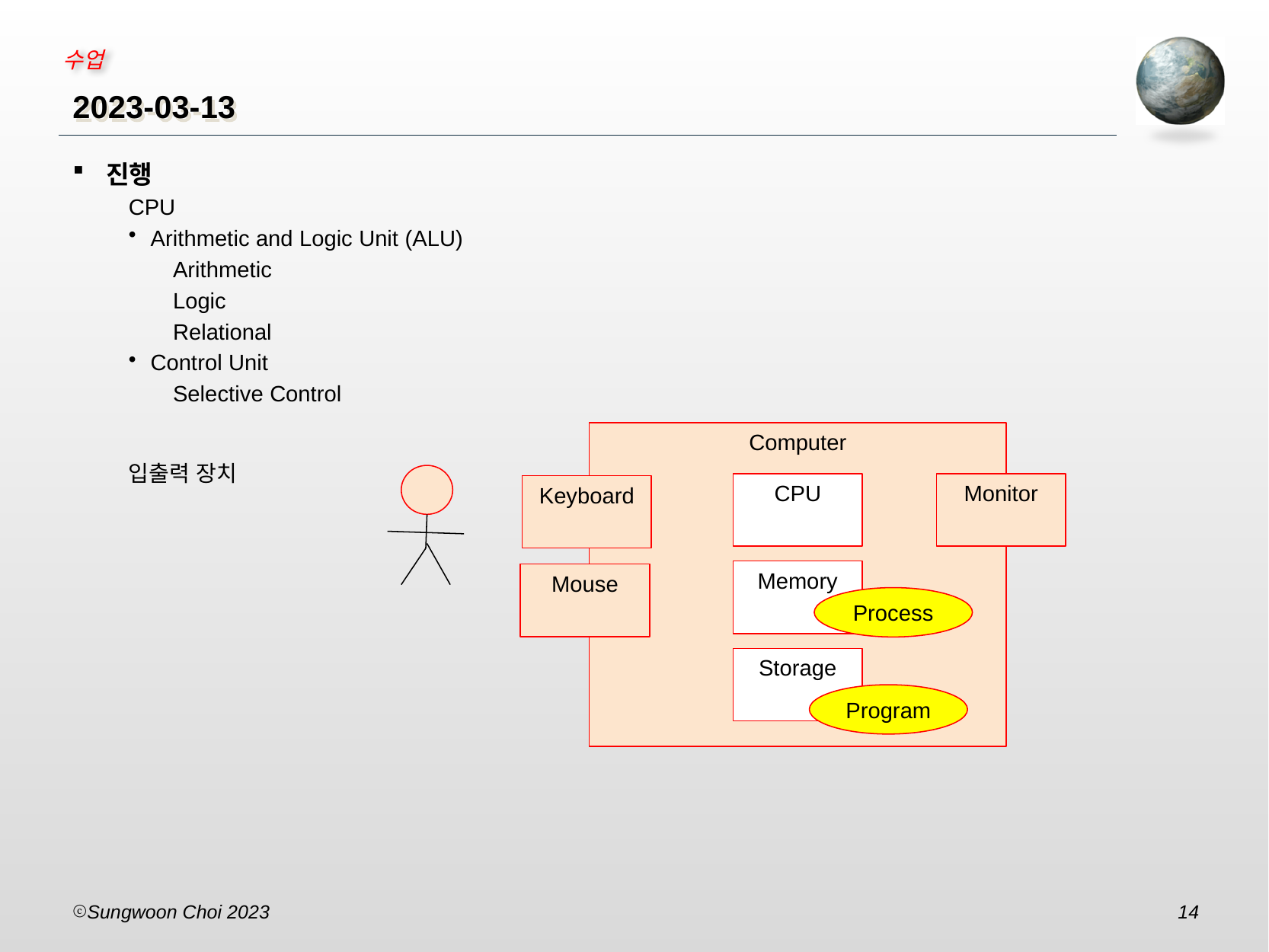

# 2023-03-13

진행
CPU
Arithmetic and Logic Unit (ALU)
Arithmetic
Logic
Relational
Control Unit
Selective Control

입출력 장치
Computer

CPU
Monitor
Keyboard
Memory
Mouse
Process
Storage
Program
Sungwoon Choi 2023
14